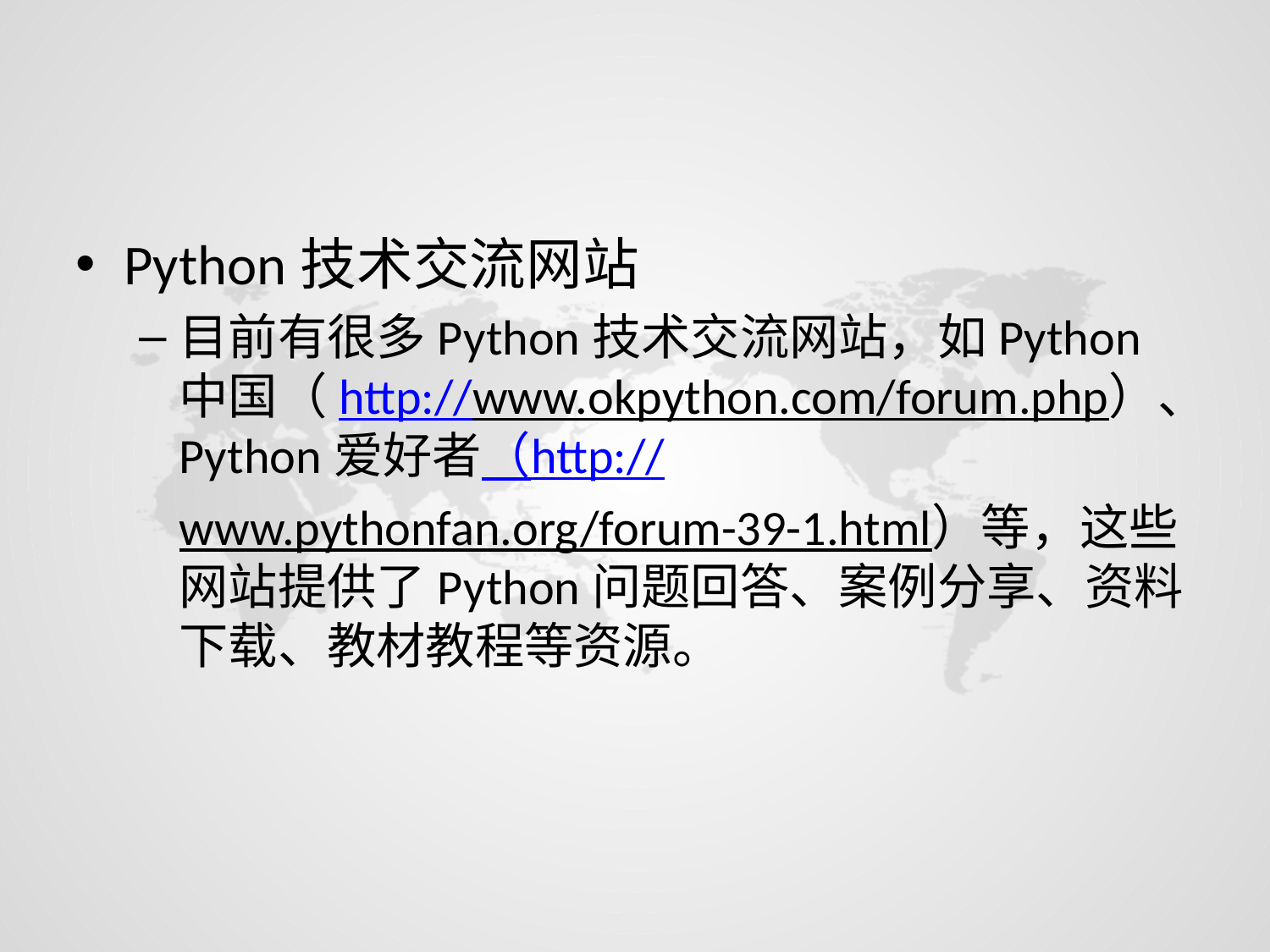

#
Python技术交流网站
目前有很多Python技术交流网站，如Python中国（http://www.okpython.com/forum.php）、Python爱好者（http://www.pythonfan.org/forum-39-1.html）等，这些网站提供了Python问题回答、案例分享、资料下载、教材教程等资源。